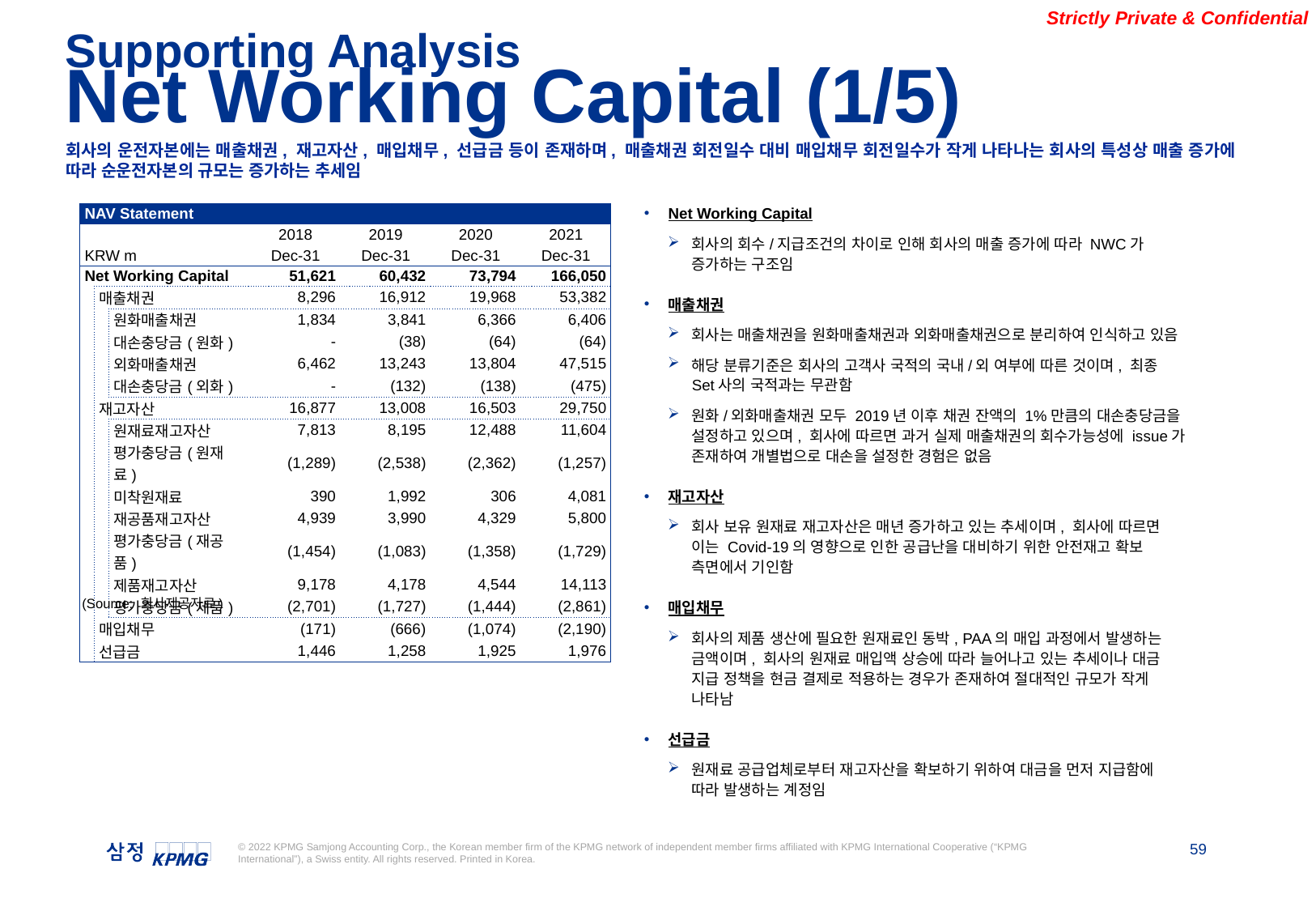

Supporting Analysis
Net Working Capital (1/5)
회사의 운전자본에는 매출채권, 재고자산, 매입채무, 선급금 등이 존재하며, 매출채권 회전일수 대비 매입채무 회전일수가 작게 나타나는 회사의 특성상 매출 증가에 따라 순운전자본의 규모는 증가하는 추세임
Net Working Capital
회사의 회수/지급조건의 차이로 인해 회사의 매출 증가에 따라 NWC가 증가하는 구조임

매출채권
회사는 매출채권을 원화매출채권과 외화매출채권으로 분리하여 인식하고 있음
해당 분류기준은 회사의 고객사 국적의 국내/외 여부에 따른 것이며, 최종 Set사의 국적과는 무관함
원화/외화매출채권 모두 2019년 이후 채권 잔액의 1%만큼의 대손충당금을 설정하고 있으며, 회사에 따르면 과거 실제 매출채권의 회수가능성에 issue가 존재하여 개별법으로 대손을 설정한 경험은 없음

재고자산
회사 보유 원재료 재고자산은 매년 증가하고 있는 추세이며, 회사에 따르면 이는 Covid-19의 영향으로 인한 공급난을 대비하기 위한 안전재고 확보 측면에서 기인함

매입채무
회사의 제품 생산에 필요한 원재료인 동박, PAA의 매입 과정에서 발생하는 금액이며, 회사의 원재료 매입액 상승에 따라 늘어나고 있는 추세이나 대금 지급 정책을 현금 결제로 적용하는 경우가 존재하여 절대적인 규모가 작게 나타남

선급금
원재료 공급업체로부터 재고자산을 확보하기 위하여 대금을 먼저 지급함에 따라 발생하는 계정임

| NAV Statement |  |  |  |  |  |  |
| --- | --- | --- | --- | --- | --- | --- |
|  |  |  | 2018 | 2019 | 2020 | 2021 |
| KRW m |  |  | Dec-31 | Dec-31 | Dec-31 | Dec-31 |
| Net Working Capital |  |  | 51,621 | 60,432 | 73,794 | 166,050 |
|  | 매출채권 |  | 8,296 | 16,912 | 19,968 | 53,382 |
|  |  | 원화매출채권 | 1,834 | 3,841 | 6,366 | 6,406 |
|  |  | 대손충당금(원화) | - | (38) | (64) | (64) |
|  |  | 외화매출채권 | 6,462 | 13,243 | 13,804 | 47,515 |
|  |  | 대손충당금(외화) | - | (132) | (138) | (475) |
|  | 재고자산 |  | 16,877 | 13,008 | 16,503 | 29,750 |
|  |  | 원재료재고자산 | 7,813 | 8,195 | 12,488 | 11,604 |
|  |  | 평가충당금(원재료) | (1,289) | (2,538) | (2,362) | (1,257) |
|  |  | 미착원재료 | 390 | 1,992 | 306 | 4,081 |
|  |  | 재공품재고자산 | 4,939 | 3,990 | 4,329 | 5,800 |
|  |  | 평가충당금(재공품) | (1,454) | (1,083) | (1,358) | (1,729) |
|  |  | 제품재고자산 | 9,178 | 4,178 | 4,544 | 14,113 |
|  |  | 평가충당금(제품) | (2,701) | (1,727) | (1,444) | (2,861) |
|  | 매입채무 |  | (171) | (666) | (1,074) | (2,190) |
|  | 선급금 |  | 1,446 | 1,258 | 1,925 | 1,976 |
(Source: 회사제공자료)